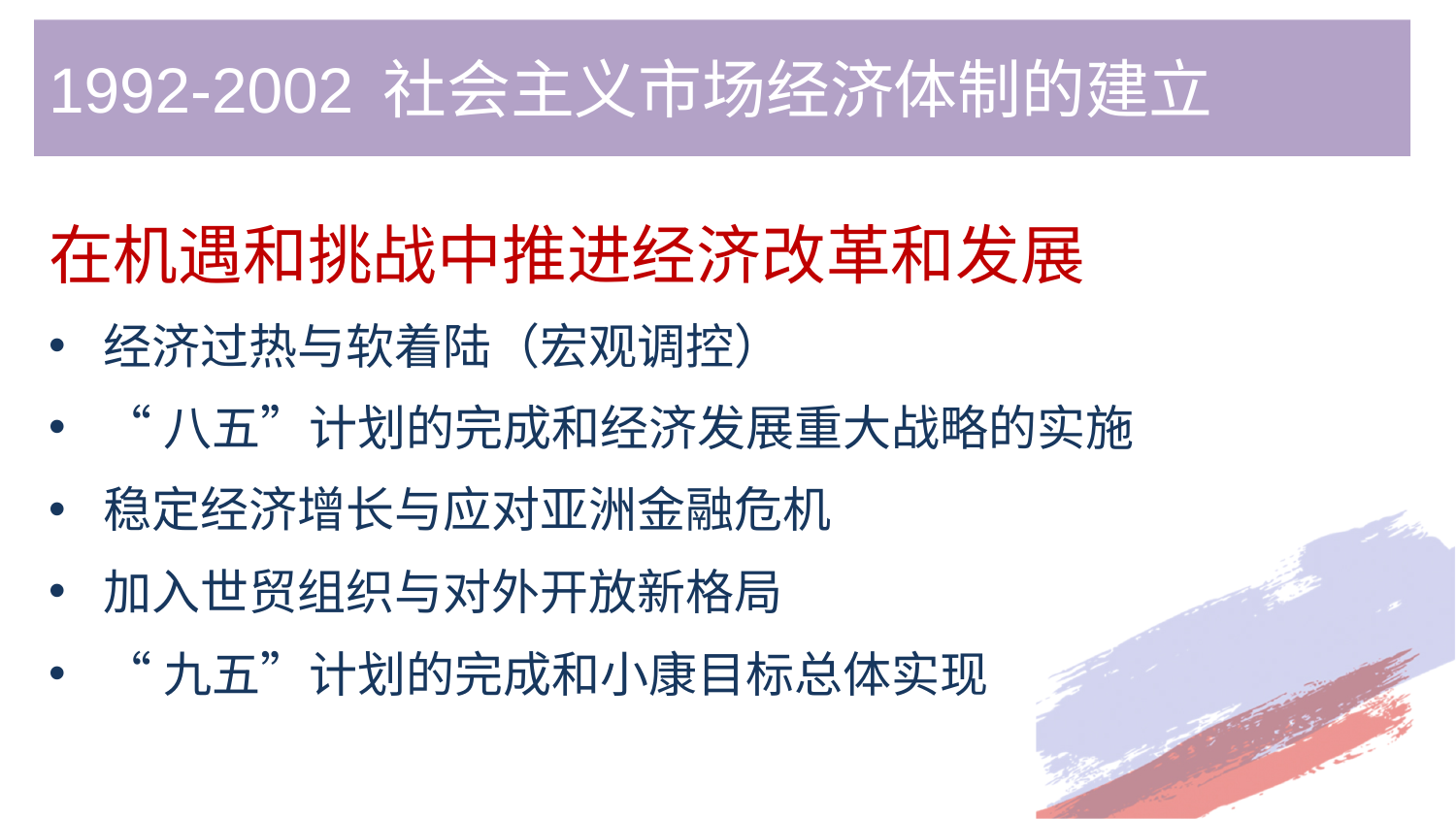

# 1992-2002 社会主义市场经济体制的建立
在机遇和挑战中推进经济改革和发展
经济过热与软着陆（宏观调控）
“八五”计划的完成和经济发展重大战略的实施
稳定经济增长与应对亚洲金融危机
加入世贸组织与对外开放新格局
“九五”计划的完成和小康目标总体实现